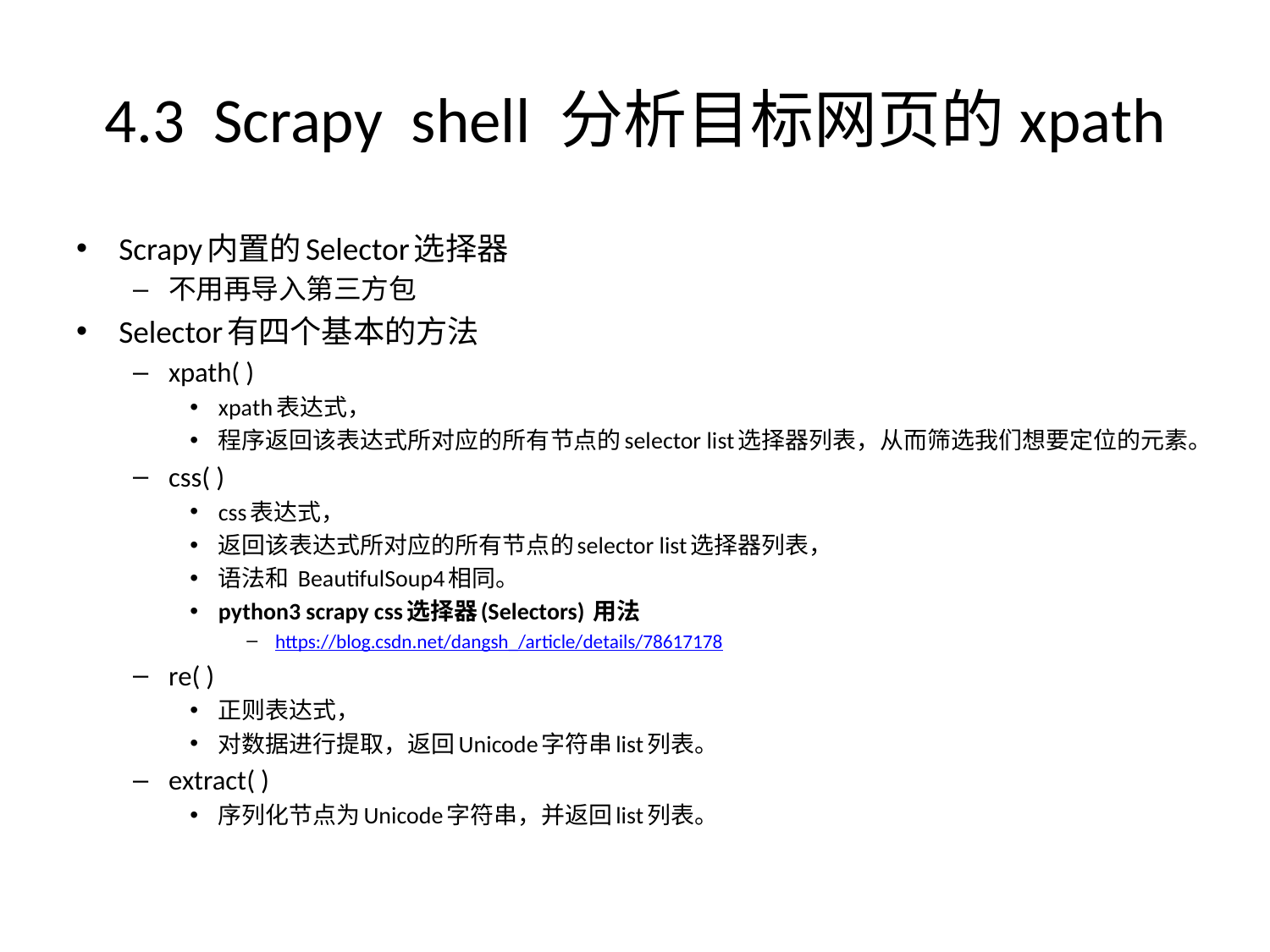

# 4.3  Scrapy  shell 分析目标网页的xpath
Scrapy内置的Selector选择器
不用再导入第三方包
Selector有四个基本的方法
xpath( )
xpath表达式，
程序返回该表达式所对应的所有节点的selector list选择器列表，从而筛选我们想要定位的元素。
css( )
css表达式，
返回该表达式所对应的所有节点的selector list选择器列表，
语法和 BeautifulSoup4相同。
python3 scrapy css选择器(Selectors) 用法
https://blog.csdn.net/dangsh_/article/details/78617178
re( )
正则表达式，
对数据进行提取，返回Unicode字符串list列表。
extract( )
序列化节点为Unicode字符串，并返回list列表。